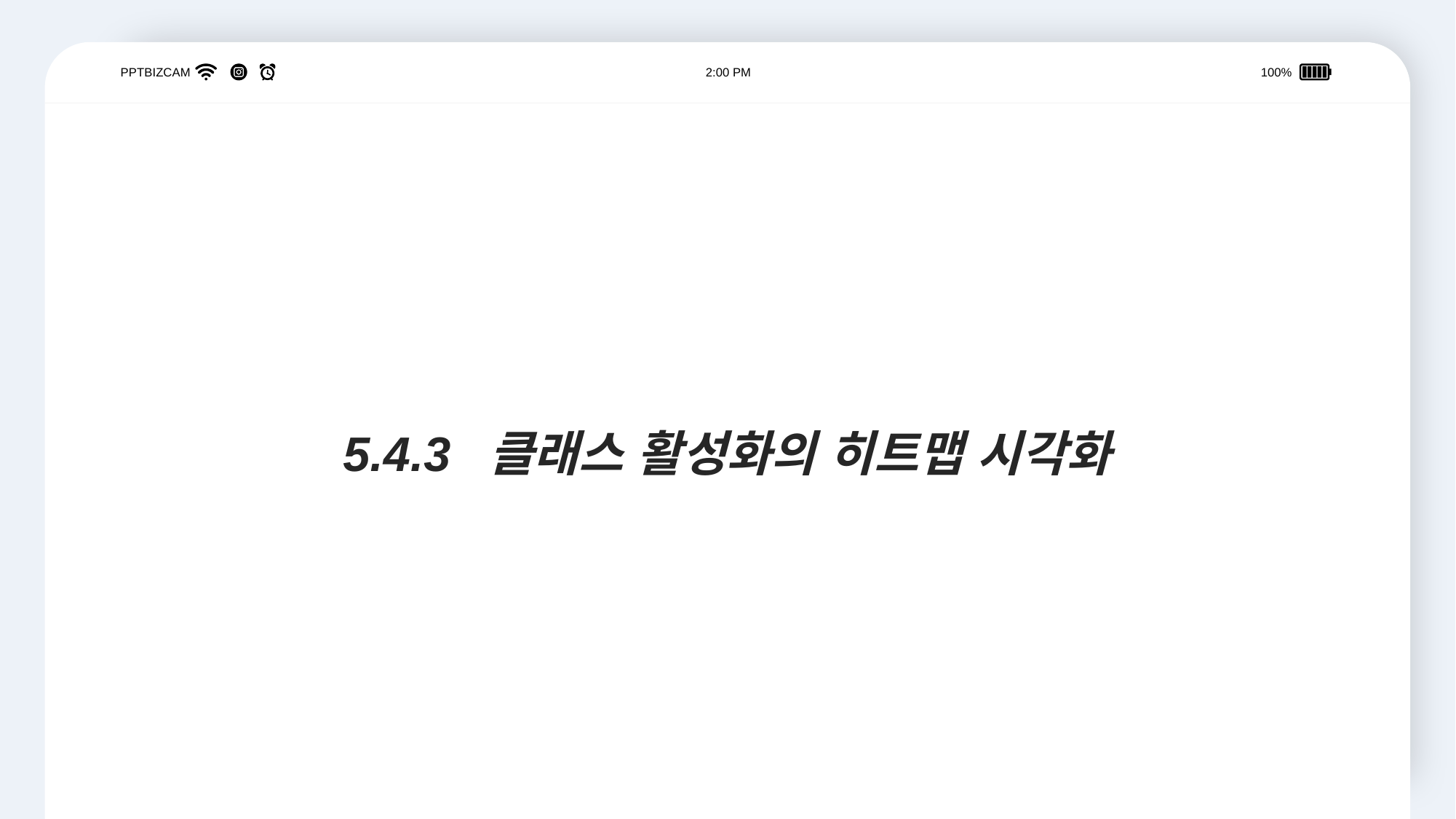

5.4.3  클래스 활성화의 히트맵 시각화

PPTBIZCAM
2:00 PM
100%